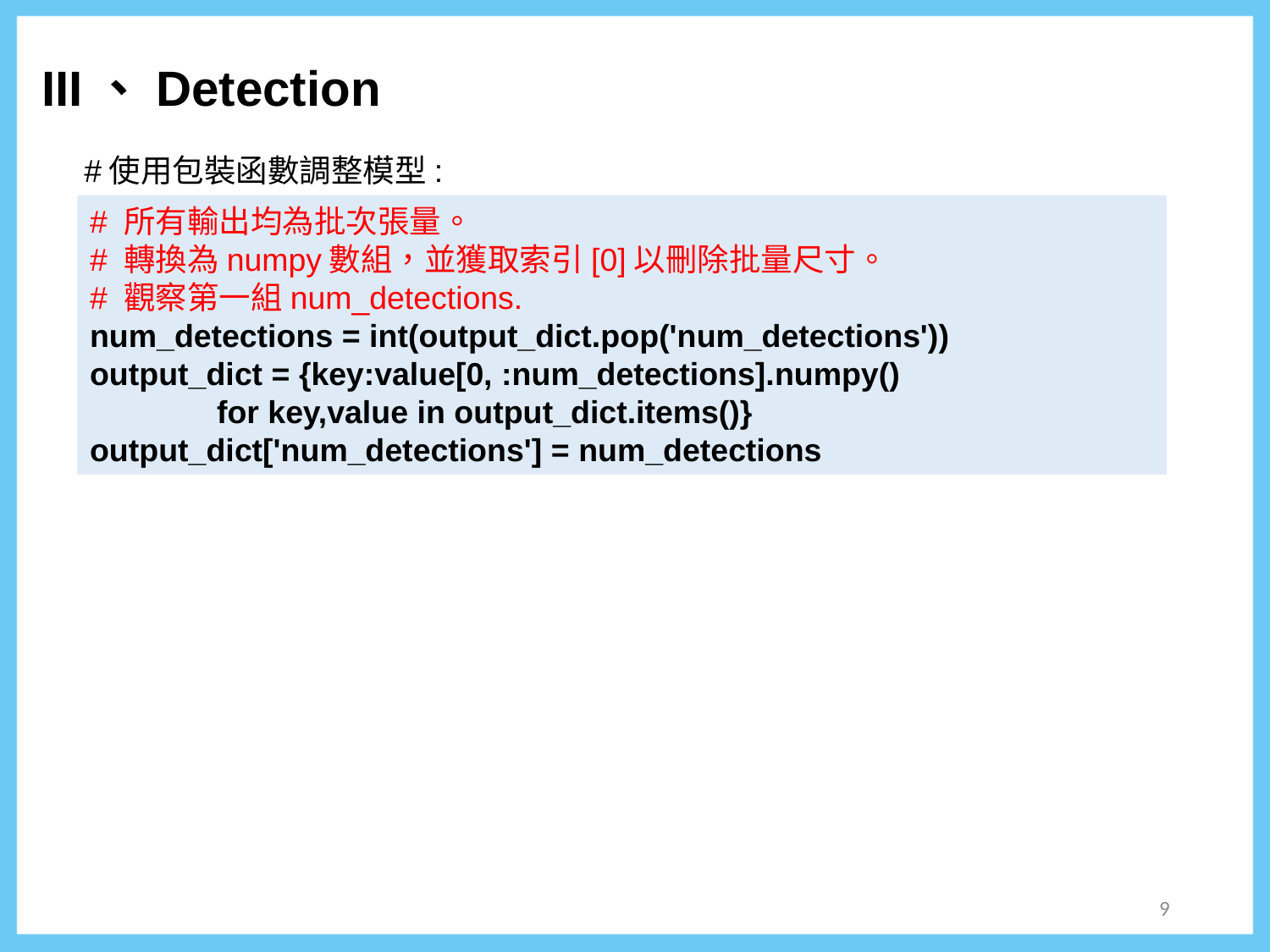

III、Detection
#使用包裝函數調整模型:
# 所有輸出均為批次張量。
# 轉換為numpy數組，並獲取索引[0]以刪除批量尺寸。
# 觀察第一組num_detections.
num_detections = int(output_dict.pop('num_detections'))
output_dict = {key:value[0, :num_detections].numpy()
	for key,value in output_dict.items()}
output_dict['num_detections'] = num_detections
9